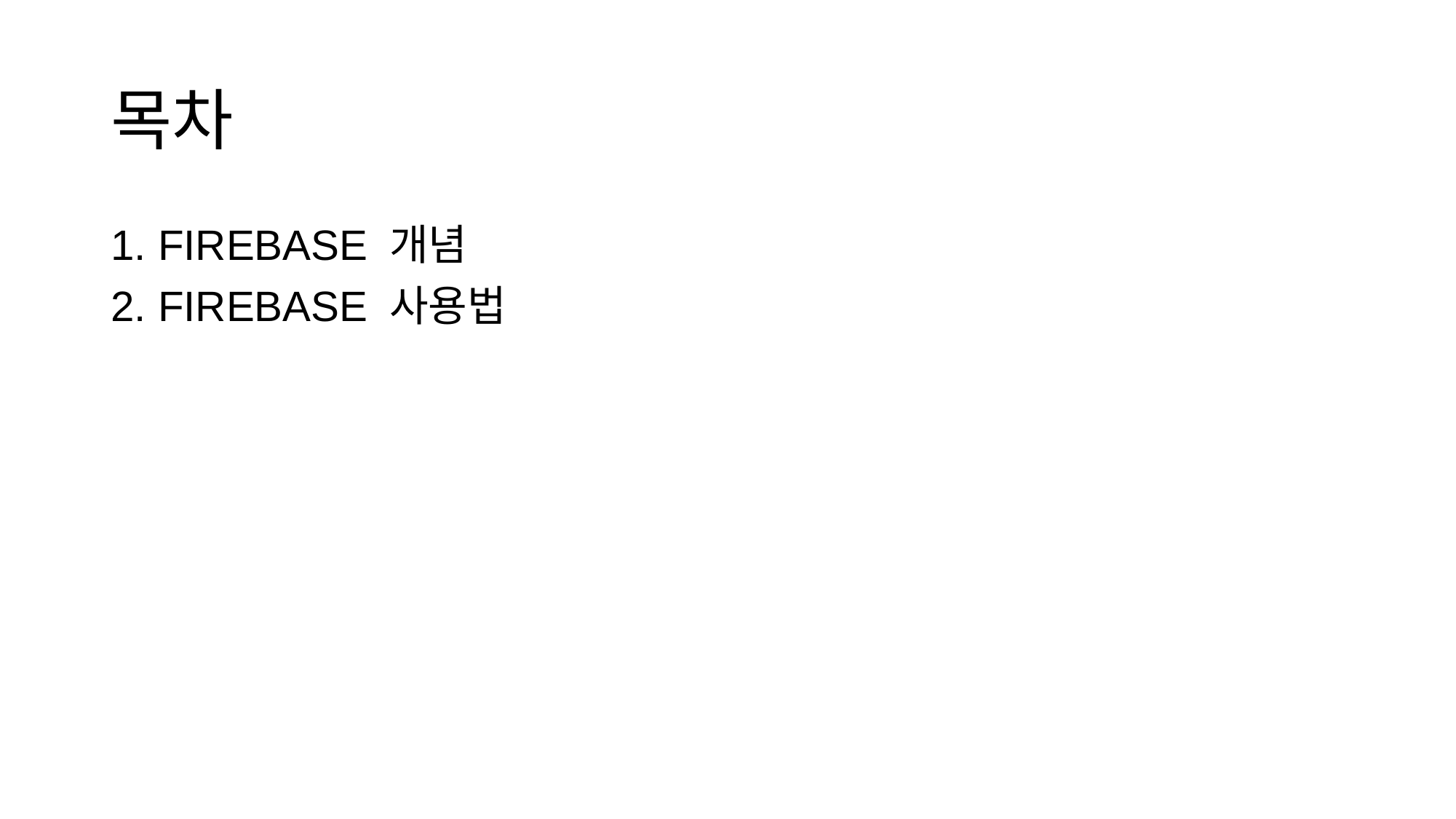

# 목차
1. FIREBASE 개념
2. FIREBASE 사용법